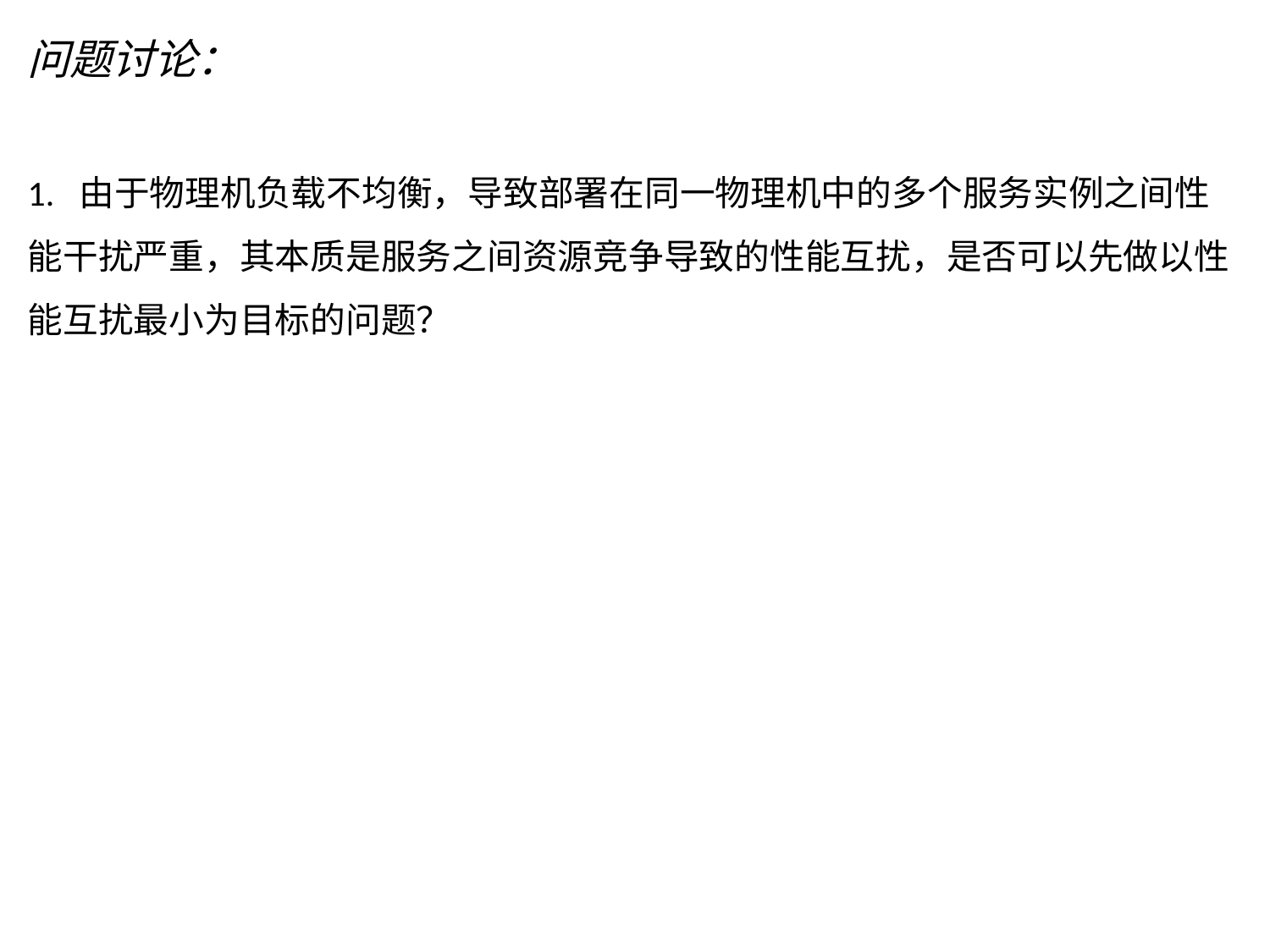

问题讨论：

1.  由于物理机负载不均衡，导致部署在同一物理机中的多个服务实例之间性能干扰严重，其本质是服务之间资源竞争导致的性能互扰，是否可以先做以性能互扰最小为目标的问题？